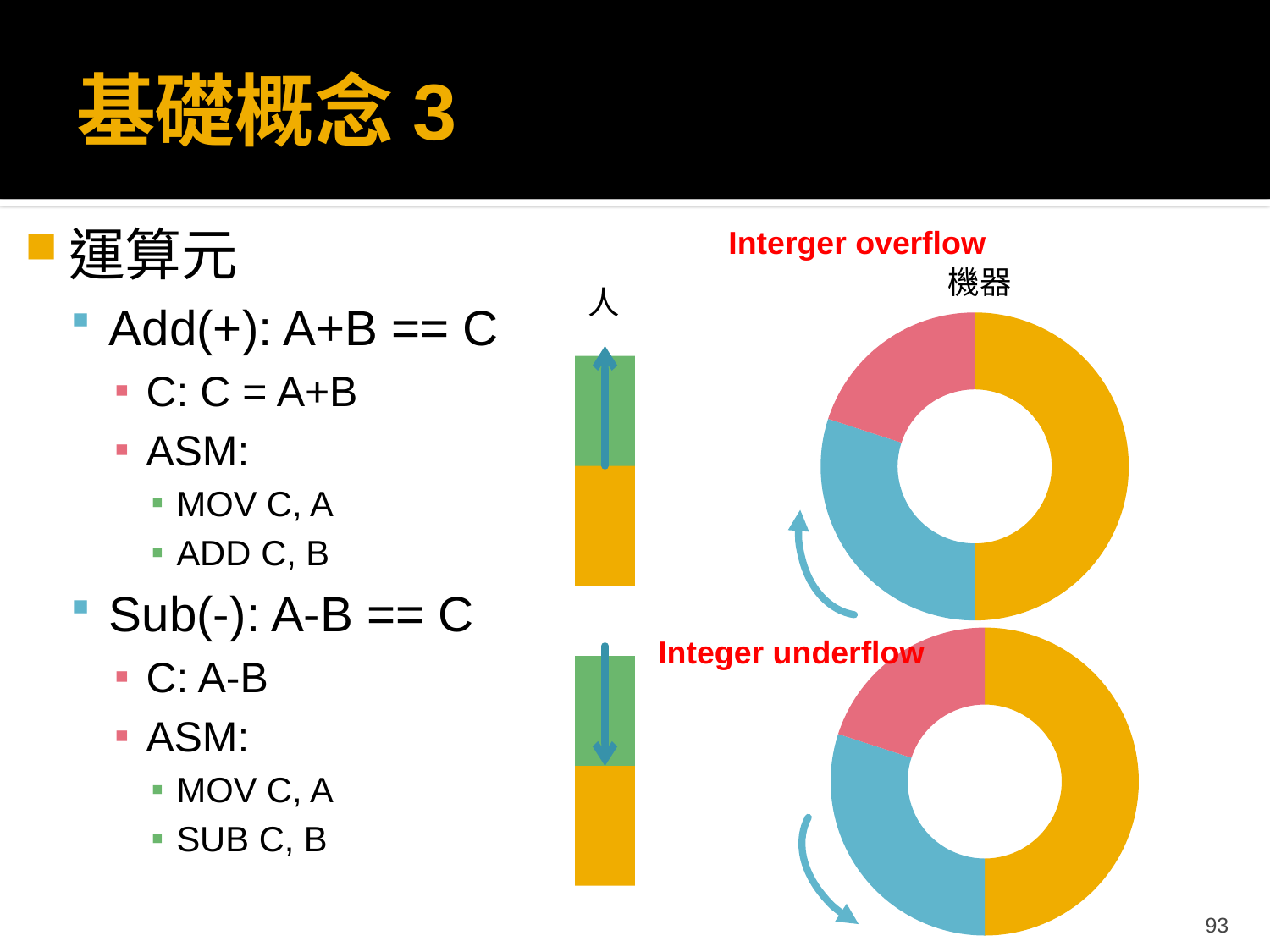

# 基礎概念3
運算元
Add(+): A+B == C
C: C = A+B
ASM:
MOV C, A
ADD C, B
Sub(-): A-B == C
C: A-B
ASM:
MOV C, A
SUB C, B
Interger overflow
機器
人

### Chart

| Category |  |
|---|---|

### Chart

| Category |  |
|---|---|
Integer underflow

93